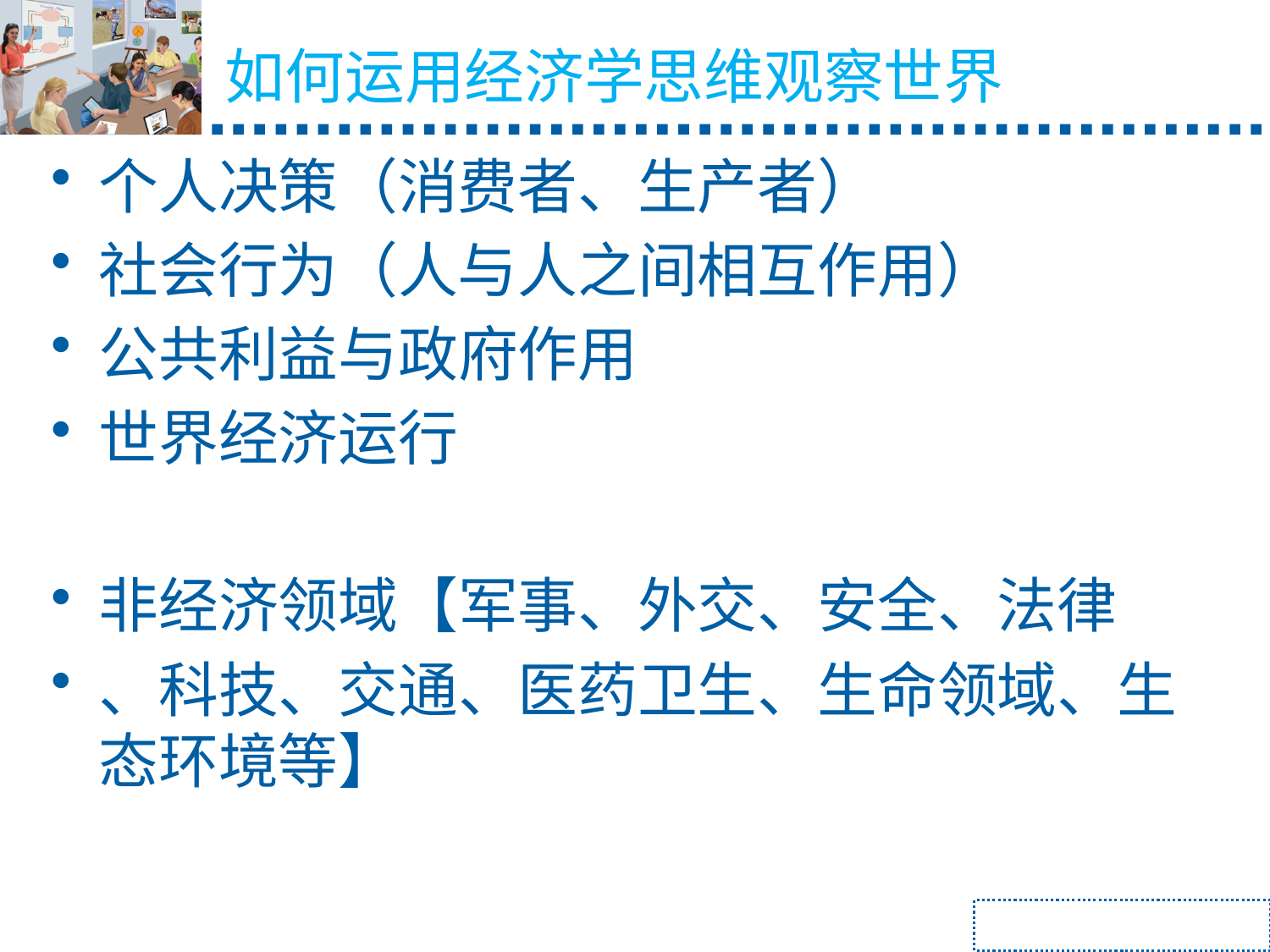

如何运用经济学思维观察世界
个人决策（消费者、生产者）
社会行为（人与人之间相互作用）
公共利益与政府作用
世界经济运行

非经济领域【军事、外交、安全、法律
、科技、交通、医药卫生、生命领域、生态环境等】
47